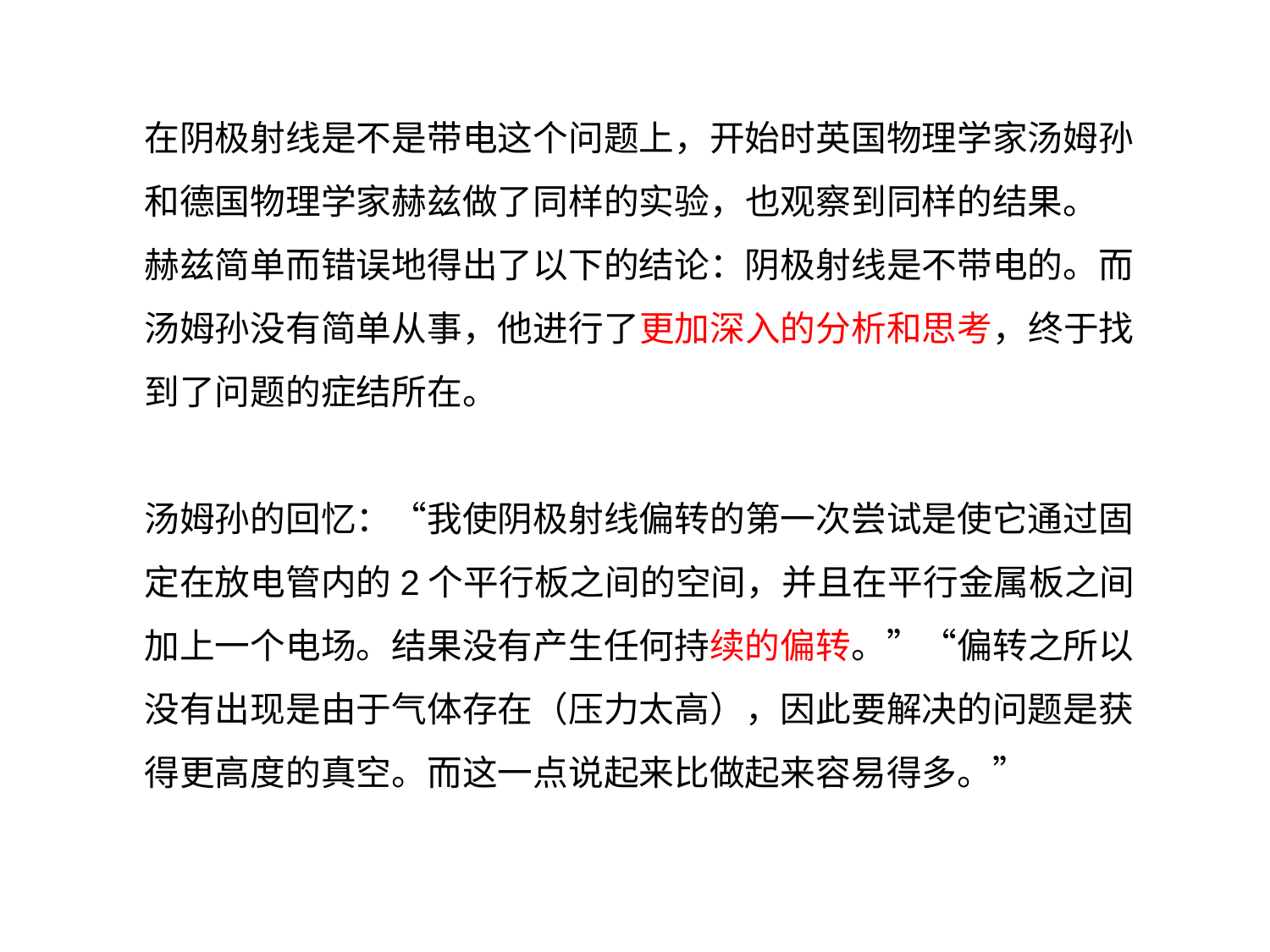

在阴极射线是不是带电这个问题上，开始时英国物理学家汤姆孙和德国物理学家赫兹做了同样的实验，也观察到同样的结果。
赫兹简单而错误地得出了以下的结论：阴极射线是不带电的。而汤姆孙没有简单从事，他进行了更加深入的分析和思考，终于找到了问题的症结所在。

汤姆孙的回忆：“我使阴极射线偏转的第一次尝试是使它通过固定在放电管内的2个平行板之间的空间，并且在平行金属板之间加上一个电场。结果没有产生任何持续的偏转。”“偏转之所以没有出现是由于气体存在（压力太高），因此要解决的问题是获得更高度的真空。而这一点说起来比做起来容易得多。”